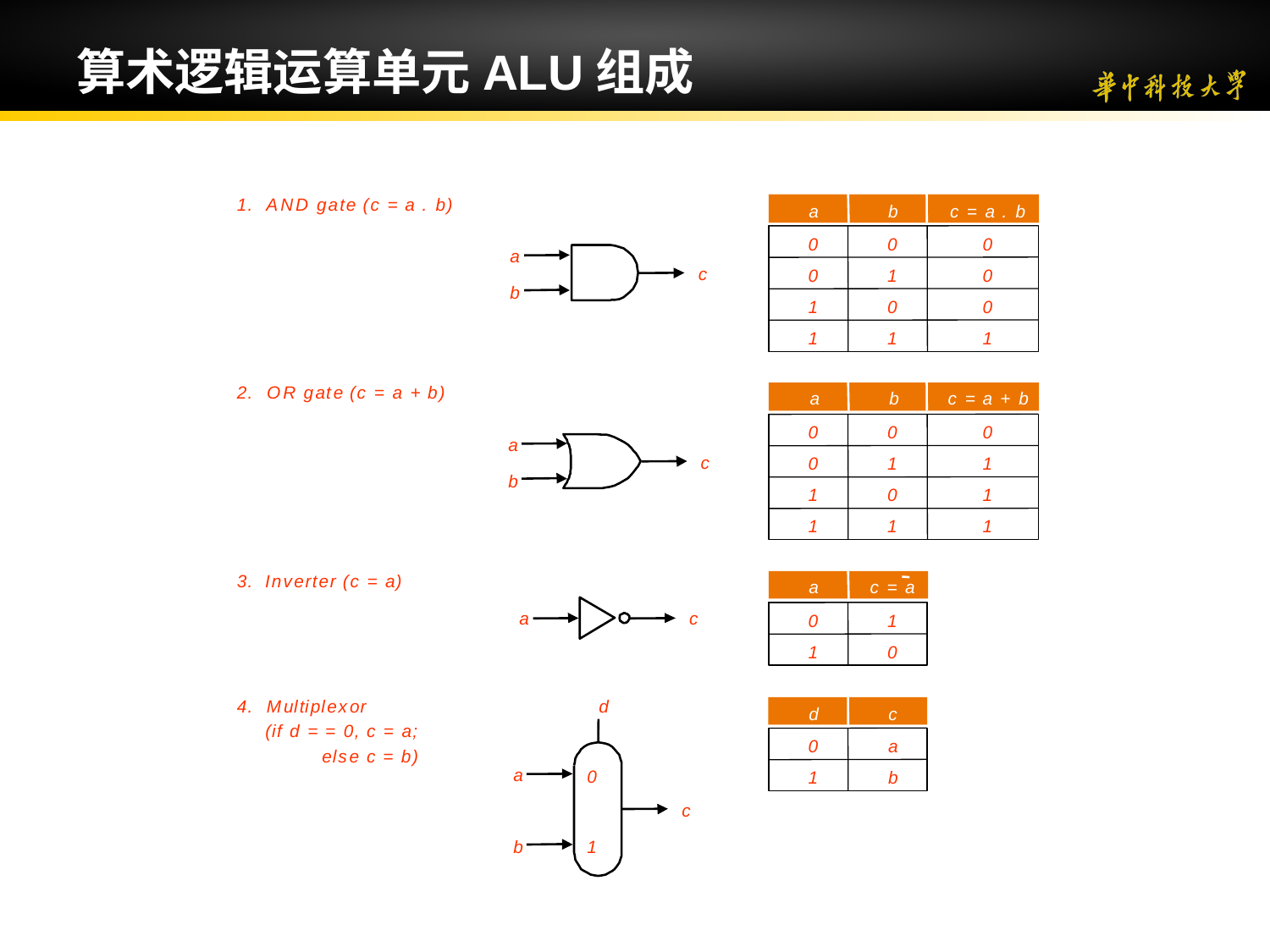

算术逻辑运算单元ALU组成

1
.

A
N
D

g
a
t
e

(
c

=

a

.

b
)

a
b
c

=

a

.

b

0
0
0
a

c
0
1
0

b

1
0
0

1
1
1
2
.

O
R

g
a
t
e

(
c

=

a

+

b
)

a
b
c

=

a

+

b

0
0
0
a

c
0
1
1

b

1
0
1

1
1
1
3
.

I
n
v
e
r
t
e
r

(
c

=

a
c

=

a

a
c
0
1

1
0
d

d
c

0
a

a
0
1
b

c

b
1

a

)

4
.

M
u
l
t
i
p
l
e
x
o
r

(
i
f

d

=

=

0
,

c

=

a
;

e
l
s
e

c

=

b
)